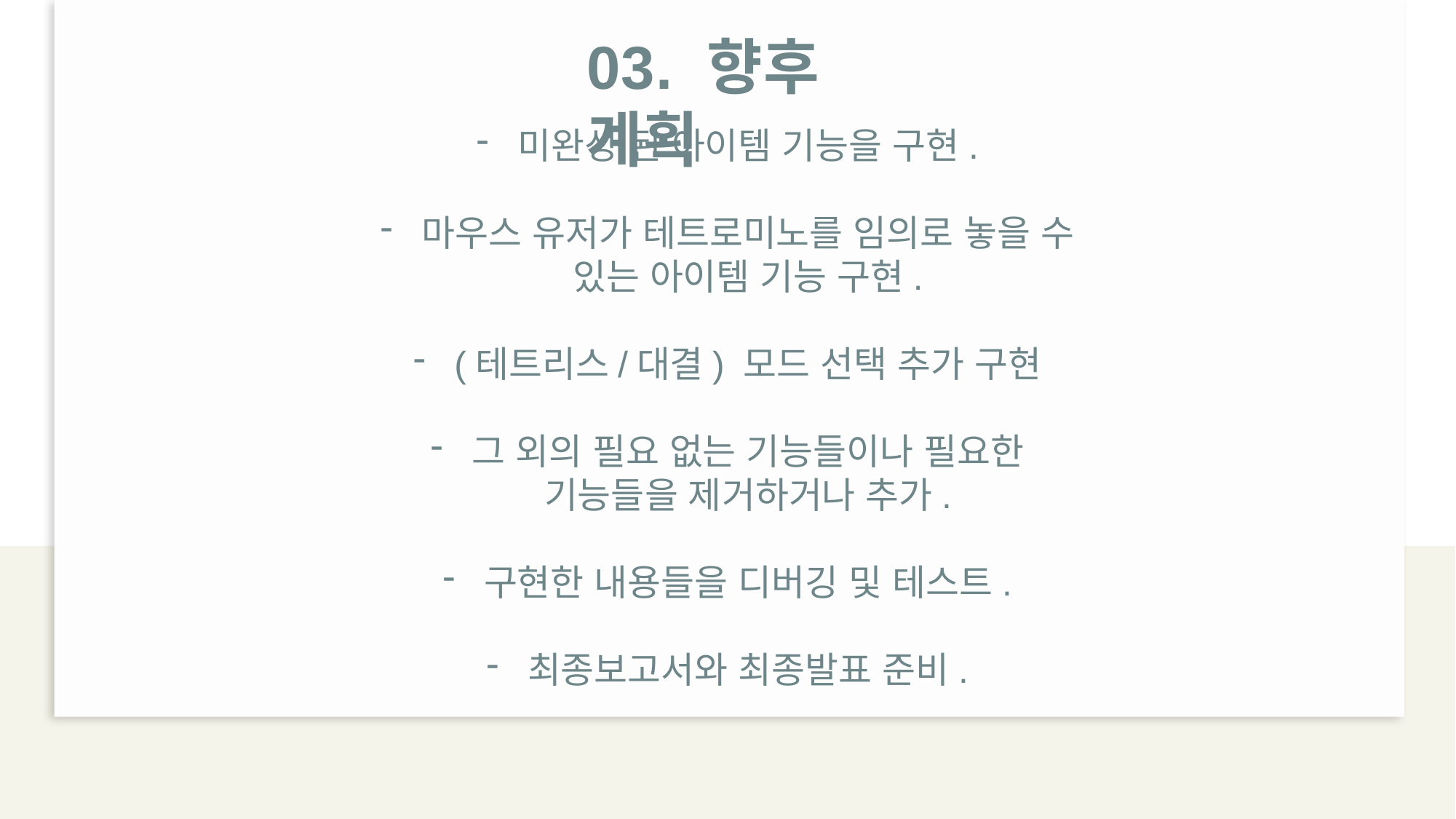

03. 향후 계획
미완성 된 아이템 기능을 구현.

마우스 유저가 테트로미노를 임의로 놓을 수 있는 아이템 기능 구현.

(테트리스/대결) 모드 선택 추가 구현

그 외의 필요 없는 기능들이나 필요한 기능들을 제거하거나 추가.

구현한 내용들을 디버깅 및 테스트.

최종보고서와 최종발표 준비.